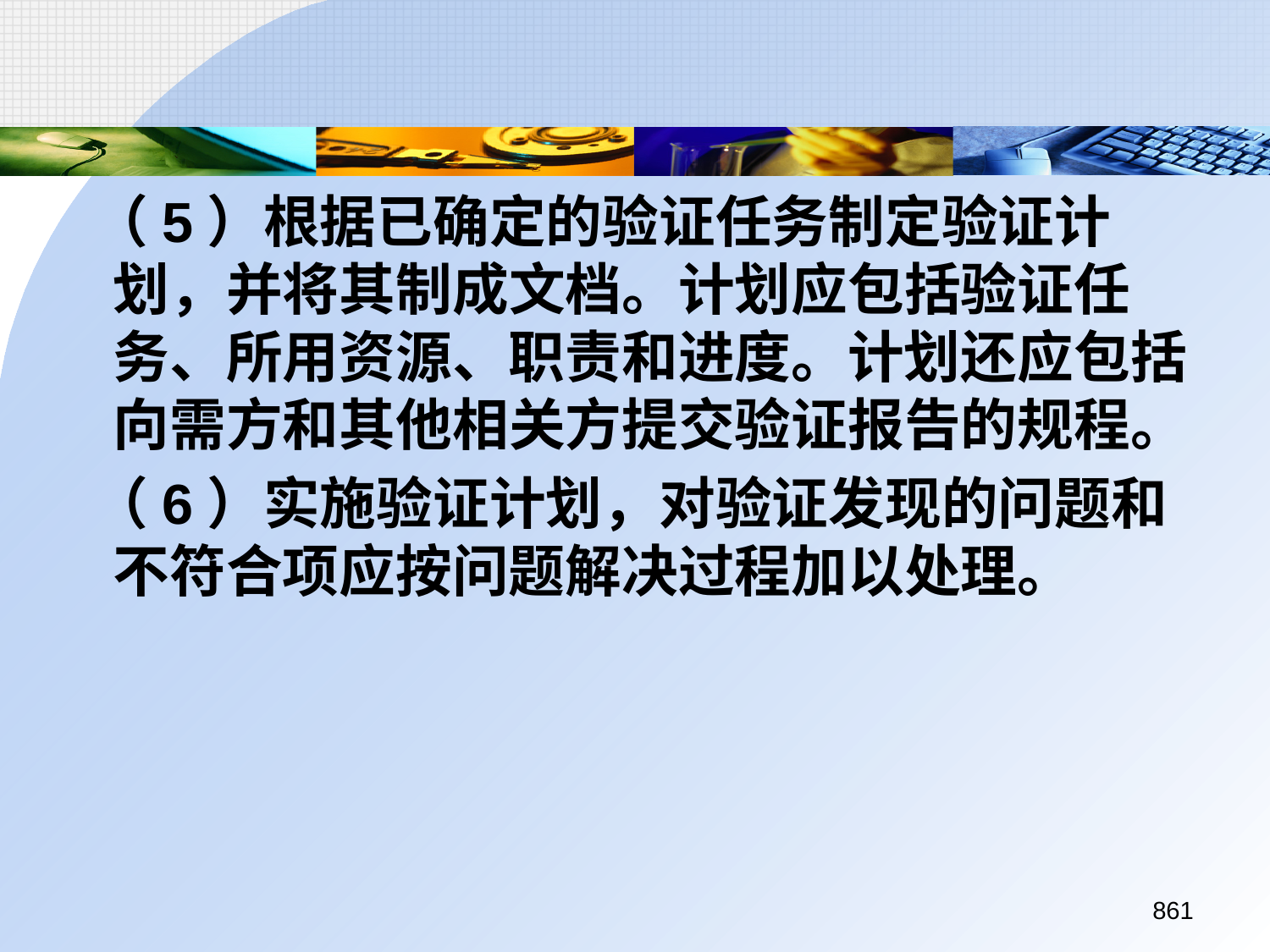

#
 （5）根据已确定的验证任务制定验证计划，并将其制成文档。计划应包括验证任务、所用资源、职责和进度。计划还应包括向需方和其他相关方提交验证报告的规程。
 （6）实施验证计划，对验证发现的问题和不符合项应按问题解决过程加以处理。

861